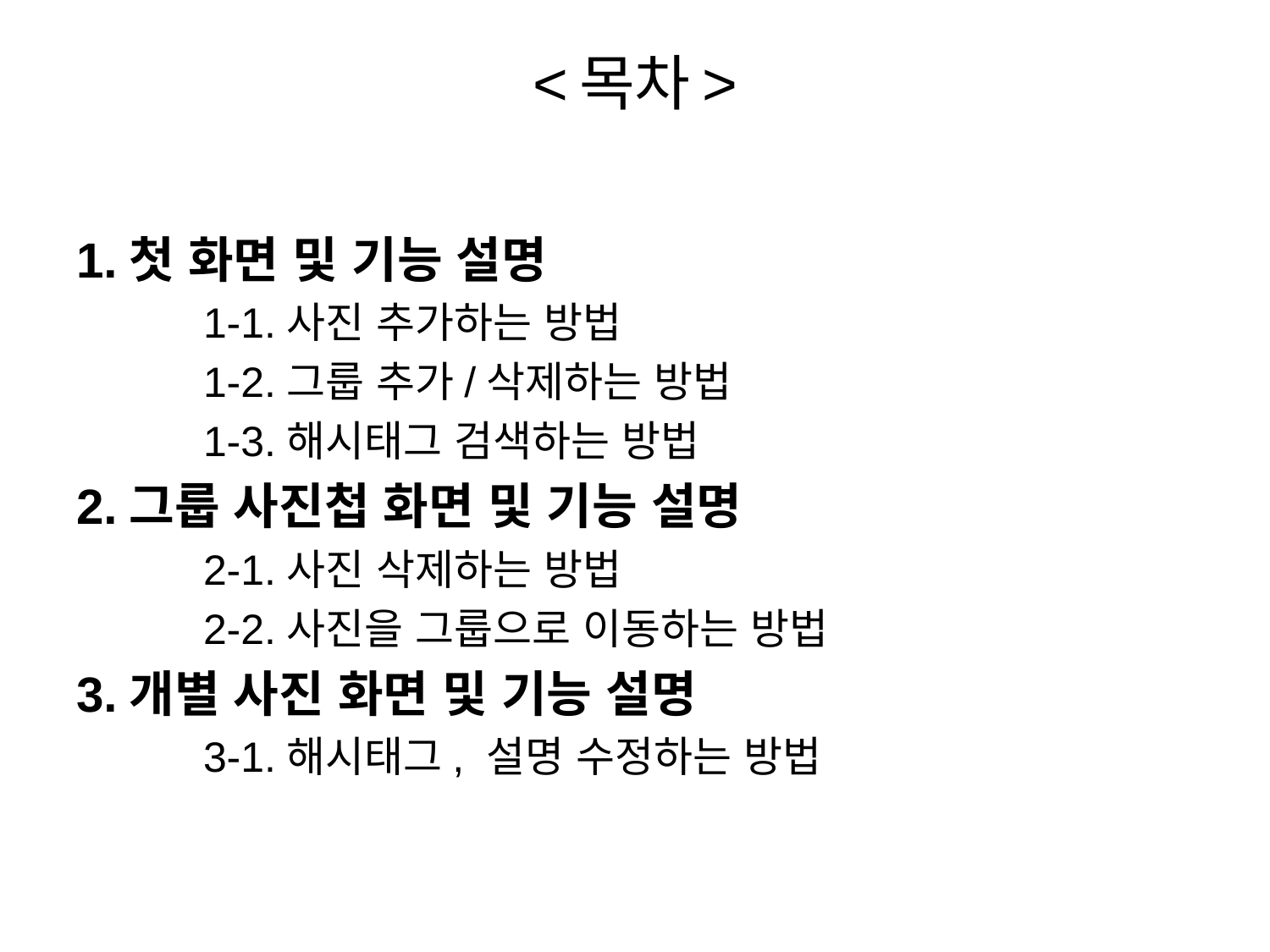

# <목차>
1.첫 화면 및 기능 설명
	1-1.사진 추가하는 방법
	1-2.그룹 추가/삭제하는 방법
	1-3.해시태그 검색하는 방법
2.그룹 사진첩 화면 및 기능 설명
	2-1.사진 삭제하는 방법
	2-2.사진을 그룹으로 이동하는 방법
3.개별 사진 화면 및 기능 설명
	3-1.해시태그, 설명 수정하는 방법